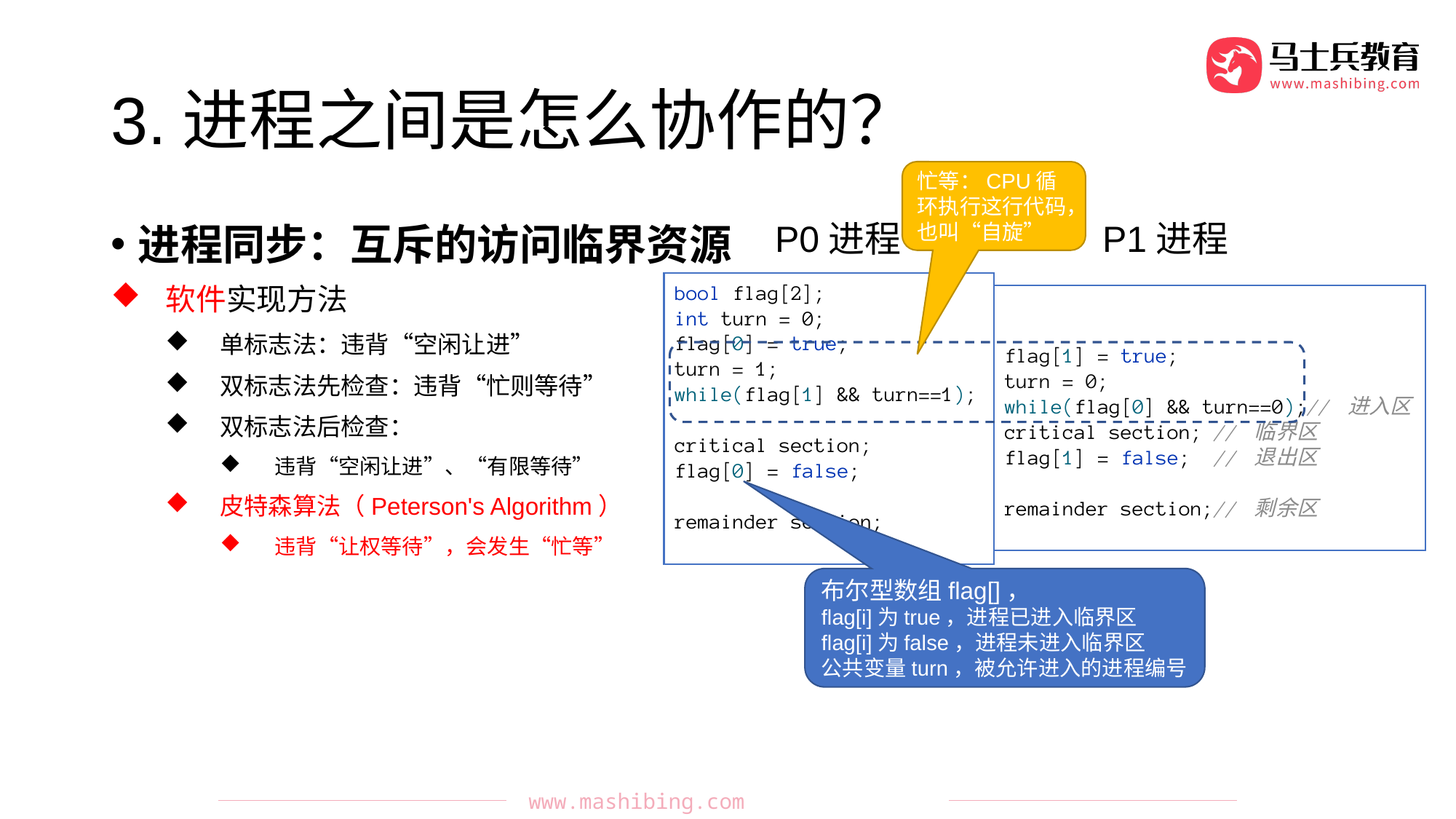

# 3.进程之间是怎么协作的？
忙等：CPU循环执行这行代码，也叫“自旋”
P0进程		P1进程
进程同步：互斥的访问临界资源
软件实现方法
单标志法：违背“空闲让进”
双标志法先检查：违背“忙则等待”
双标志法后检查：
违背“空闲让进”、“有限等待”
皮特森算法（Peterson's Algorithm）
违背“让权等待”，会发生“忙等”

flag[1] = true;
turn = 0;
while(flag[0] && turn==0);// 进入区
critical section; // 临界区
flag[1] = false;  // 退出区

remainder section;// 剩余区

bool flag[2];
int turn = 0;
flag[0] = true;
turn = 1;
while(flag[1] && turn==1);
critical section;
flag[0] = false;

remainder section;

布尔型数组flag[]，
flag[i]为true，进程已进入临界区
flag[i]为false，进程未进入临界区
公共变量turn，被允许进入的进程编号